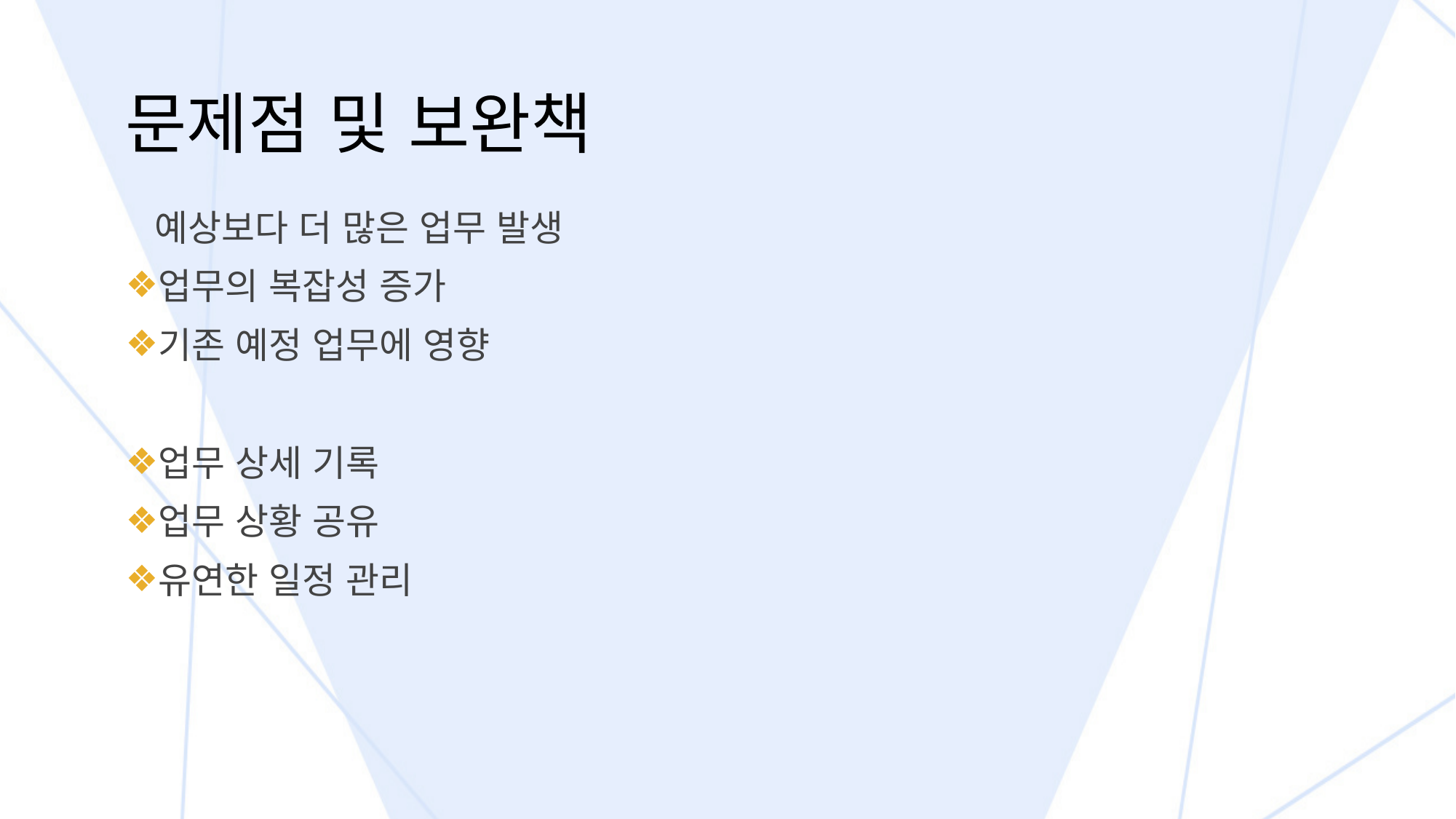

# 문제점 및 보완책
  예상보다 더 많은 업무 발생
업무의 복잡성 증가
기존 예정 업무에 영향

업무 상세 기록
업무 상황 공유
유연한 일정 관리